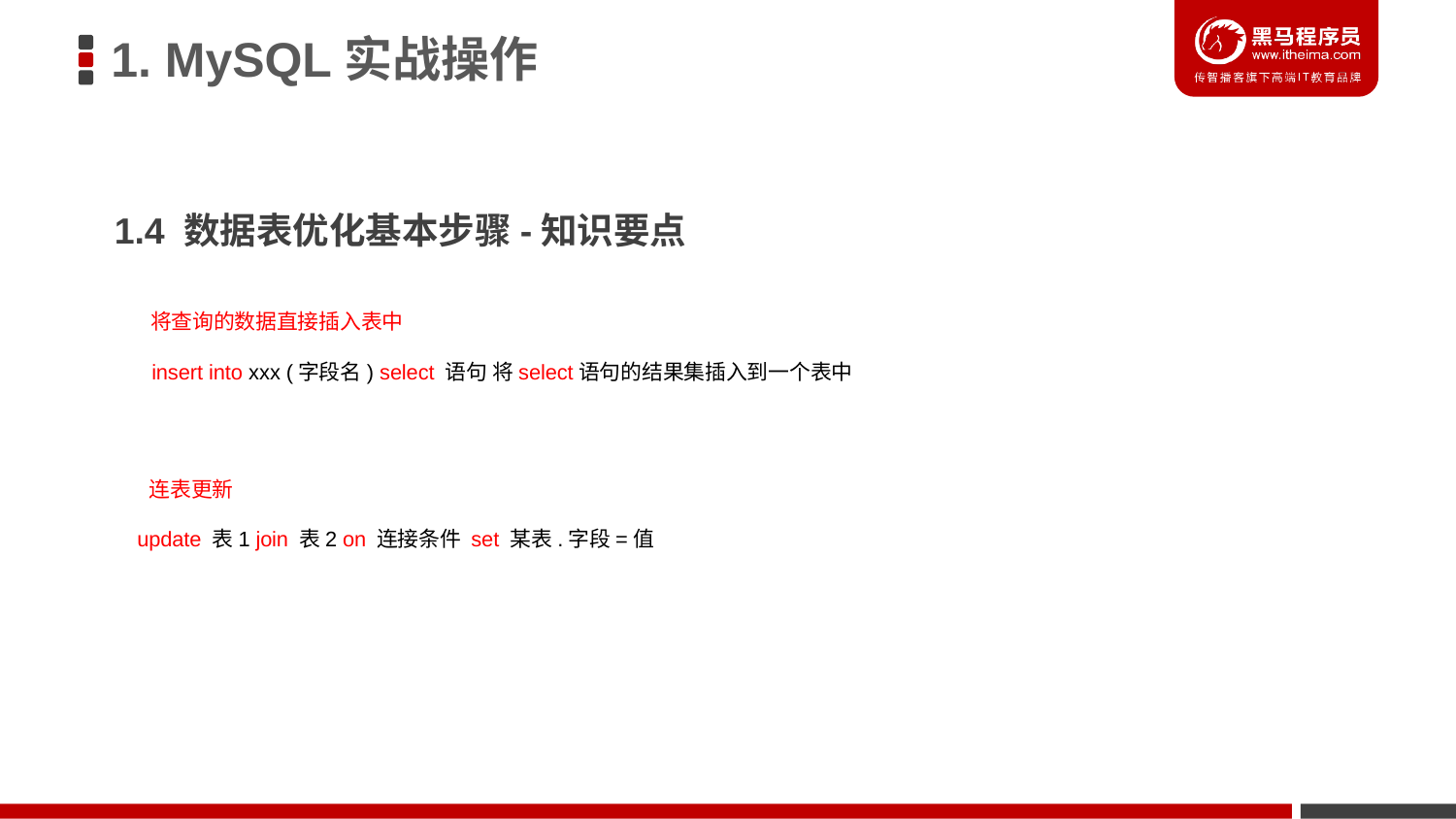

1. MySQL实战操作
1.4 数据表优化基本步骤-知识要点
将查询的数据直接插入表中
insert into xxx (字段名) select 语句 将select语句的结果集插入到一个表中
连表更新
update 表1 join 表2 on 连接条件 set 某表.字段=值